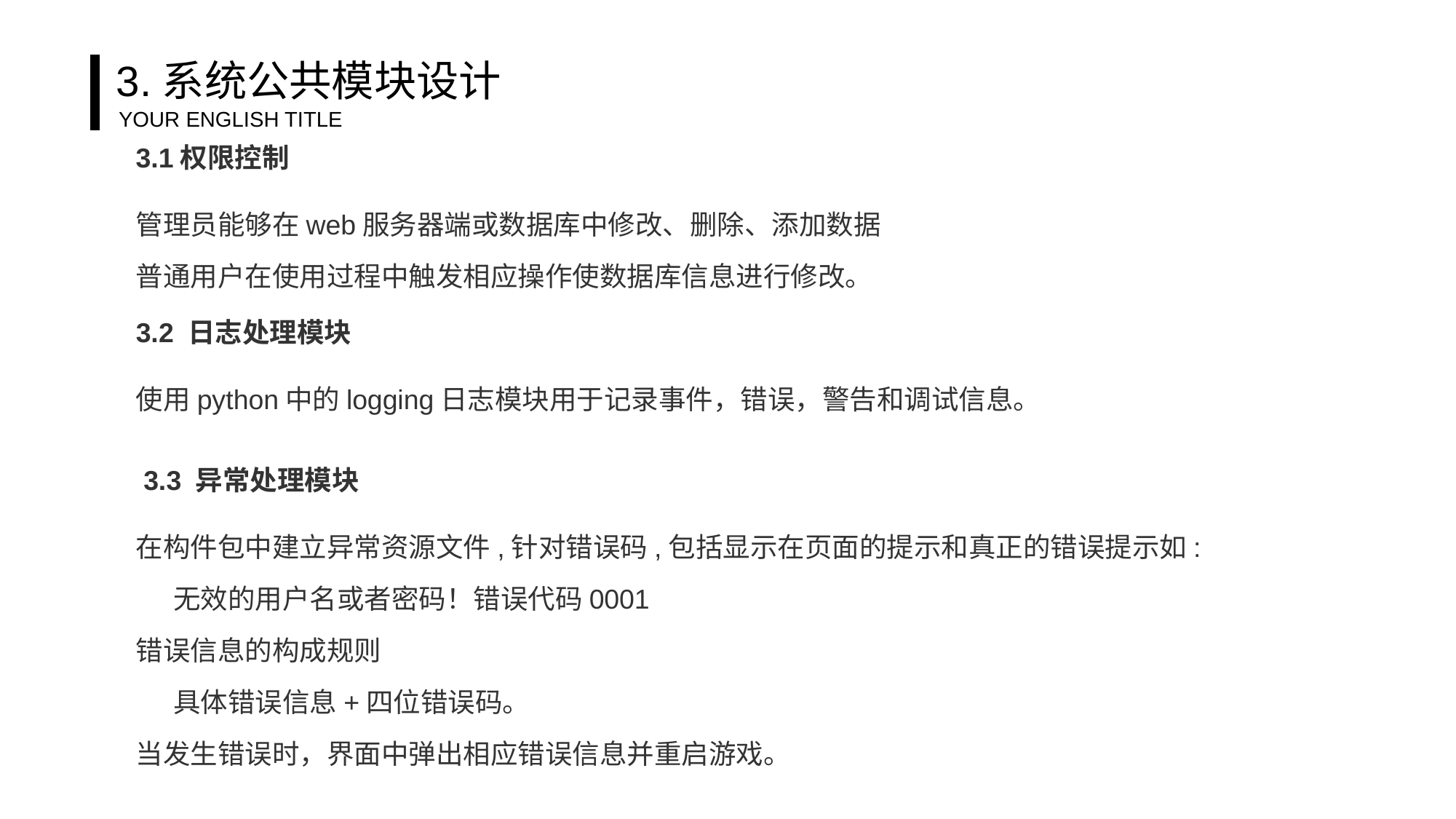

3.系统公共模块设计
YOUR ENGLISH TITLE
3.1权限控制
管理员能够在web服务器端或数据库中修改、删除、添加数据
普通用户在使用过程中触发相应操作使数据库信息进行修改。
3.2 日志处理模块
使用python中的logging日志模块用于记录事件，错误，警告和调试信息。
 3.3 异常处理模块
在构件包中建立异常资源文件,针对错误码,包括显示在页面的提示和真正的错误提示如:
     无效的用户名或者密码！错误代码0001
错误信息的构成规则
     具体错误信息+四位错误码。
当发生错误时，界面中弹出相应错误信息并重启游戏。